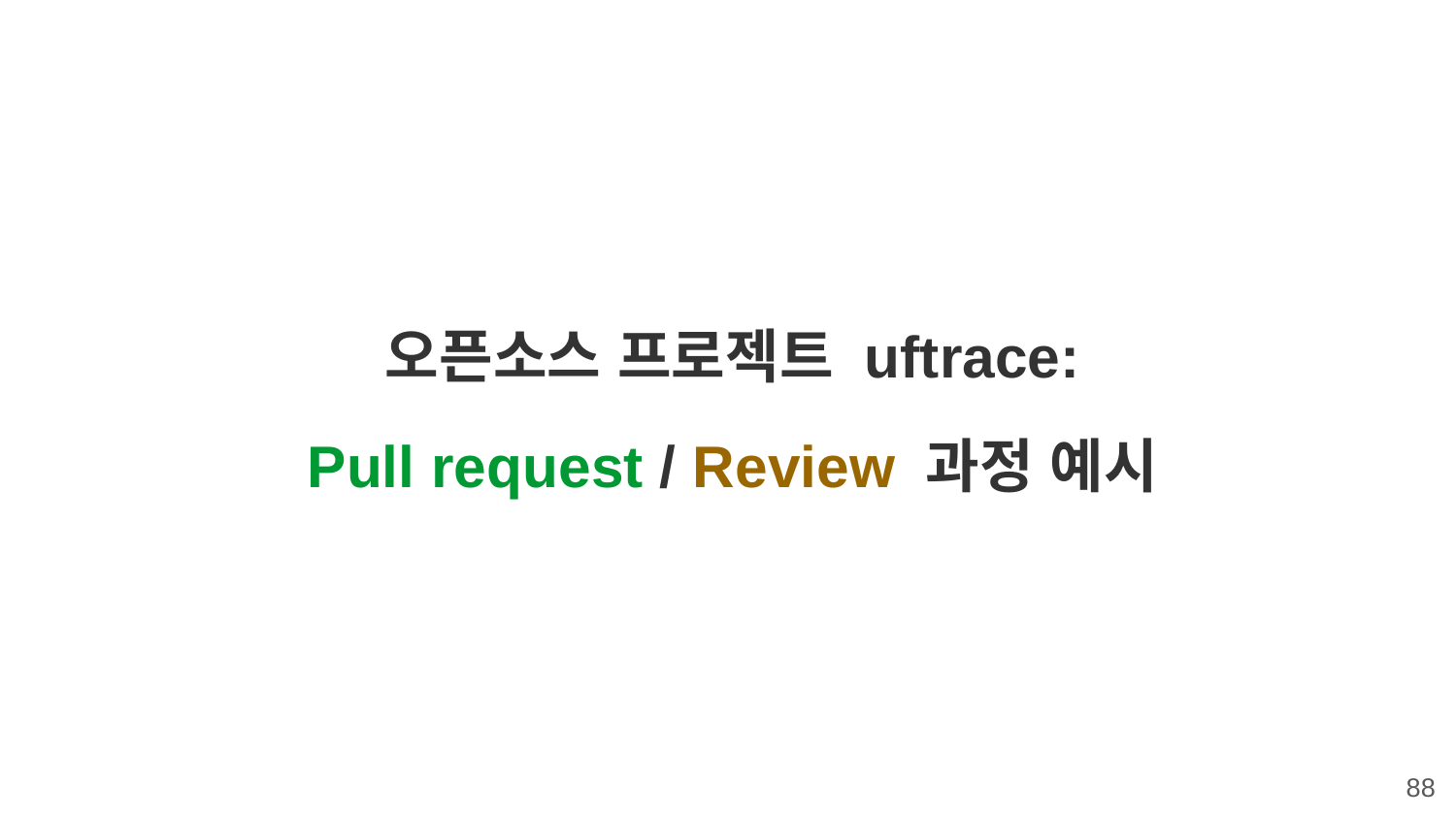

오픈소스 프로젝트 uftrace:
Pull request / Review 과정 예시
88